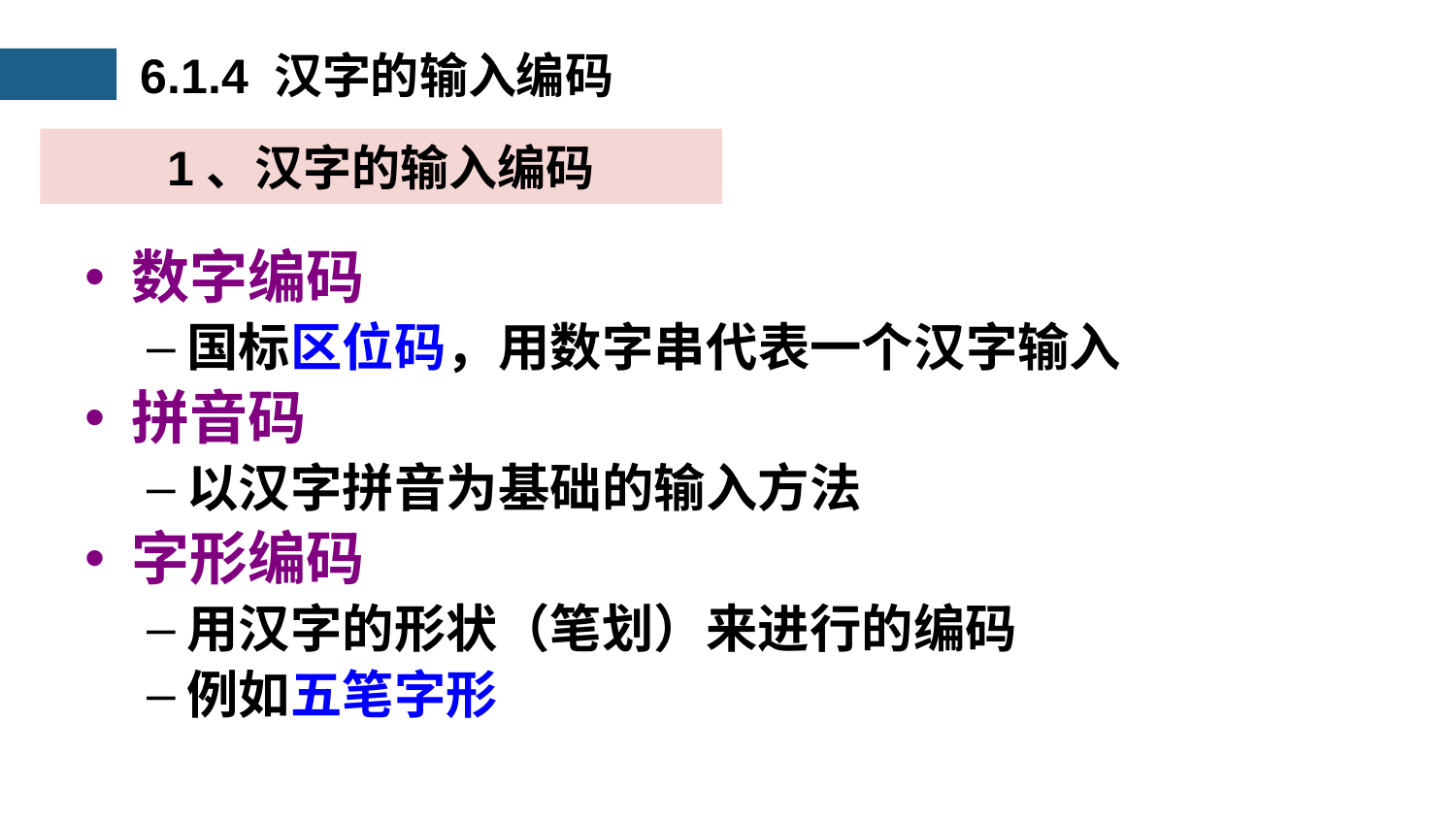

6.1.4 汉字的输入编码
1、汉字的输入编码
数字编码
国标区位码，用数字串代表一个汉字输入
拼音码
以汉字拼音为基础的输入方法
字形编码
用汉字的形状（笔划）来进行的编码
例如五笔字形